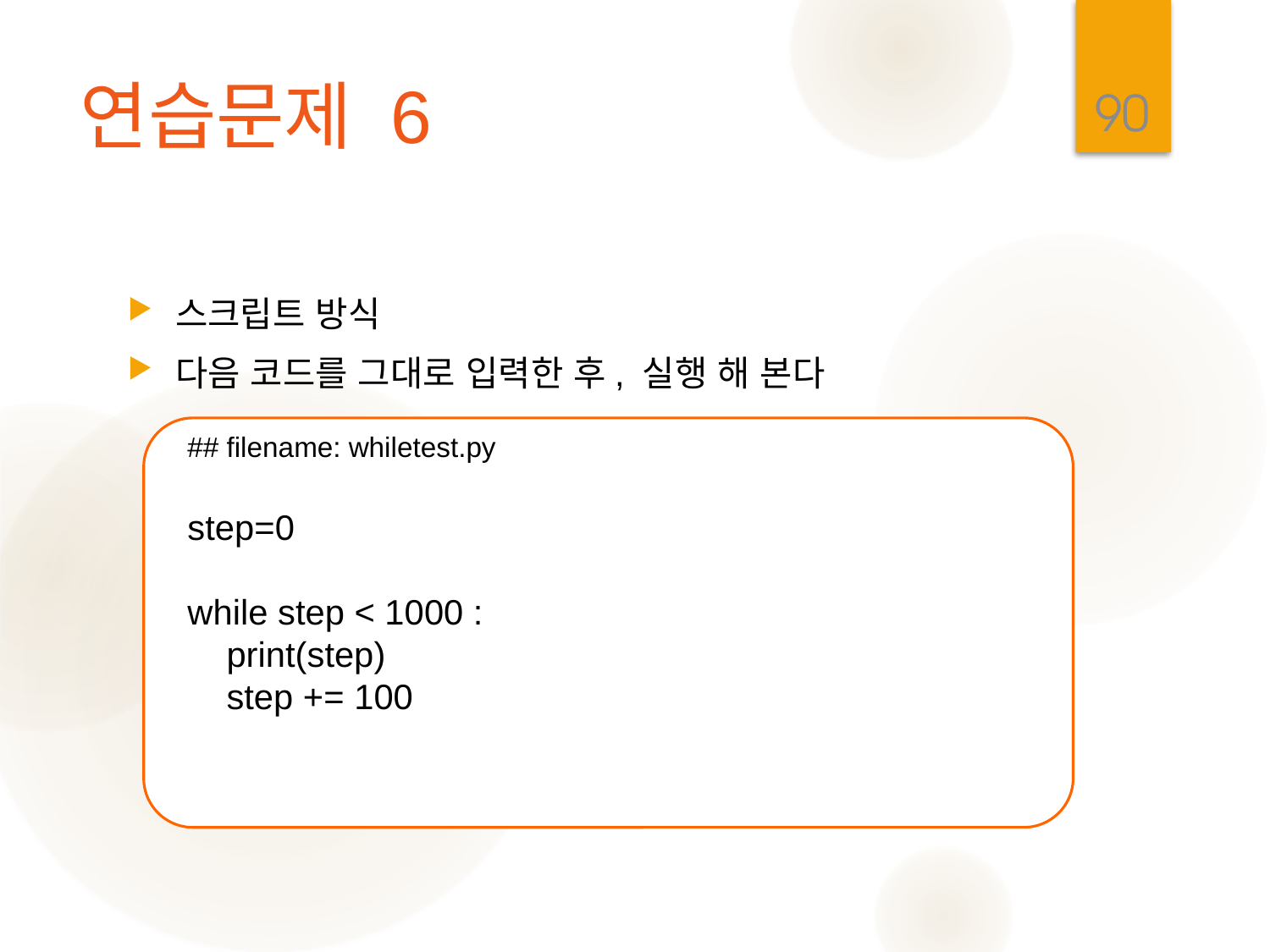

90
# 연습문제 6
스크립트 방식
다음 코드를 그대로 입력한 후, 실행 해 본다

## filename: whiletest.py

step=0

while step < 1000 :
    print(step)
    step += 100